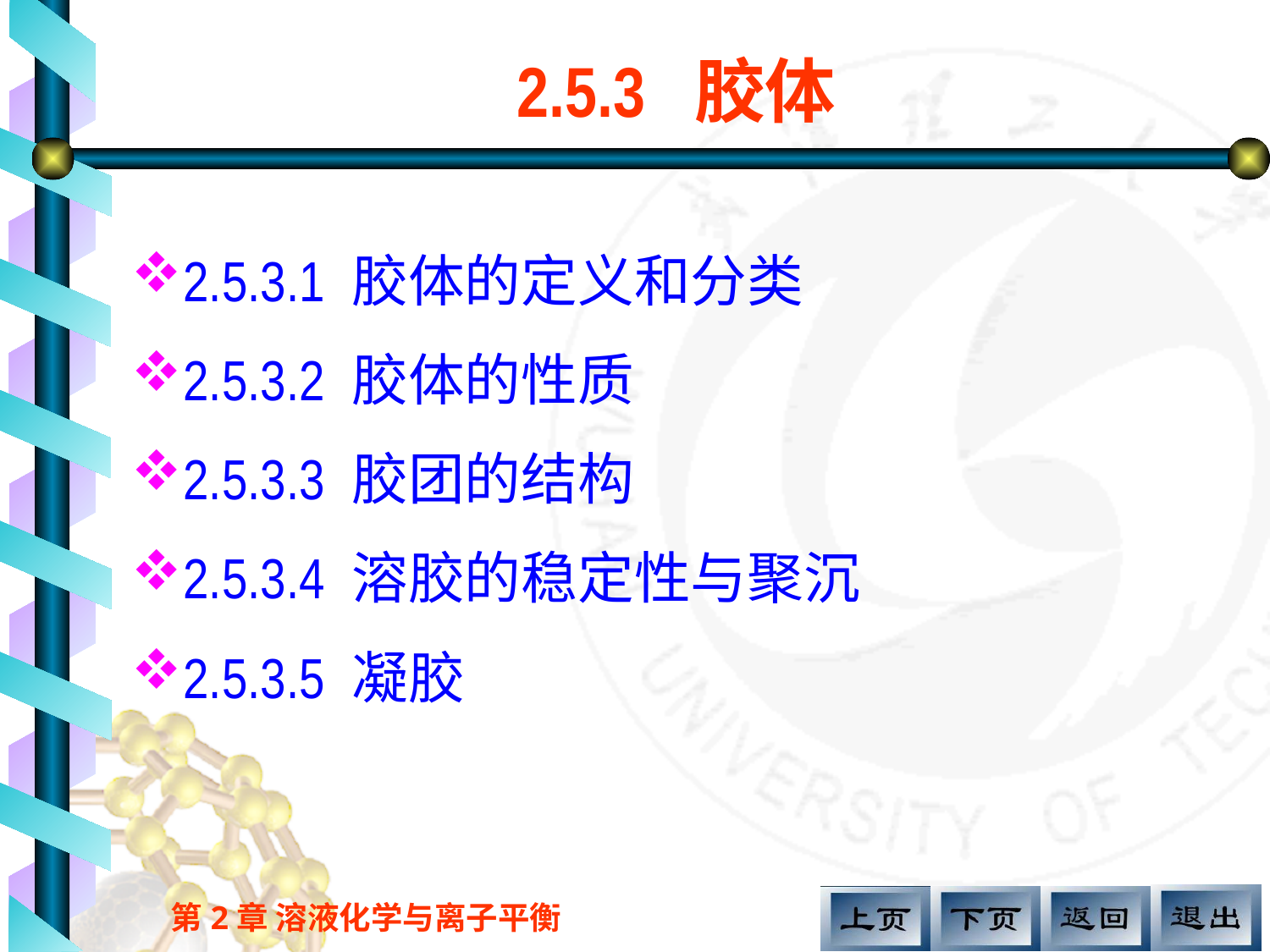

# 2.5.3  胶体
2.5.3.1 胶体的定义和分类
2.5.3.2 胶体的性质
2.5.3.3 胶团的结构
2.5.3.4 溶胶的稳定性与聚沉
2.5.3.5 凝胶